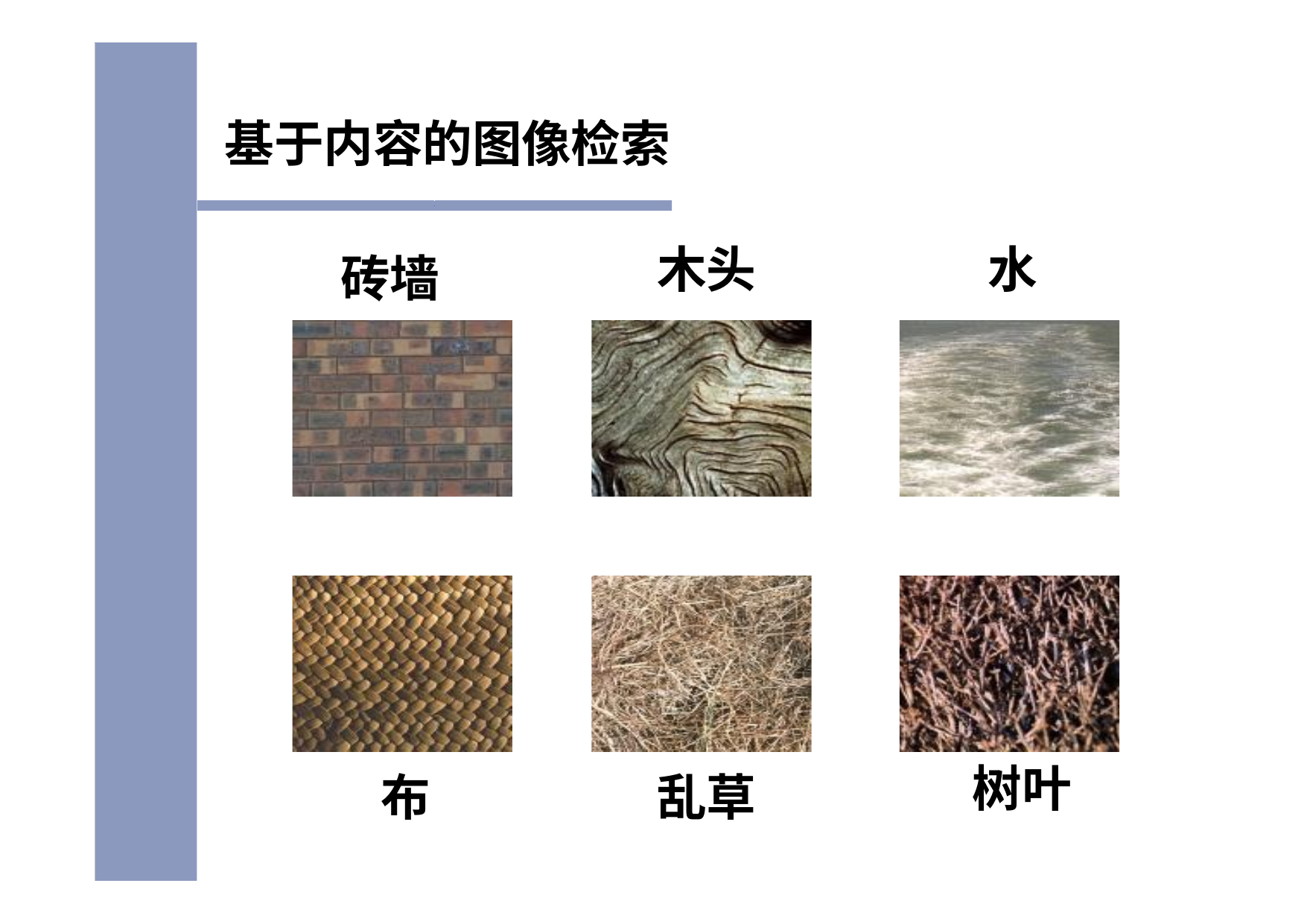

基于内容的图像检索

木头
水
砖墙

树叶
布
乱草